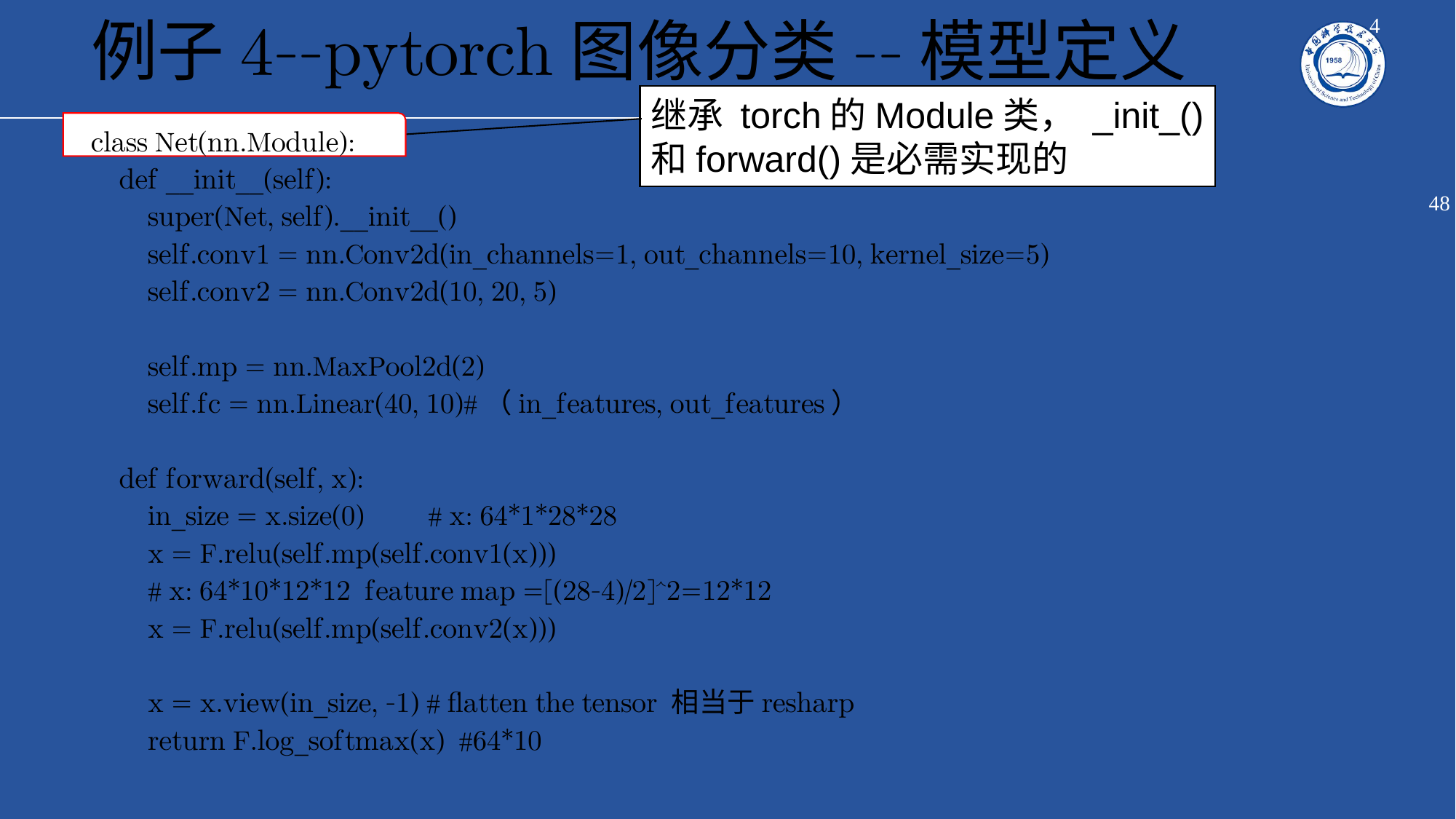

例子4--pytorch图像分类--模型定义
48
48
继承 torch的Module类， _init_()和forward()是必需实现的

class Net(nn.Module):
    def __init__(self):
        super(Net, self).__init__()
        self.conv1 = nn.Conv2d(in_channels=1, out_channels=10, kernel_size=5)
        self.conv2 = nn.Conv2d(10, 20, 5)

        self.mp = nn.MaxPool2d(2)
        self.fc = nn.Linear(40, 10)#（in_features, out_features）

    def forward(self, x):
        in_size = x.size(0)         # x: 64*1*28*28
        x = F.relu(self.mp(self.conv1(x)))
        # x: 64*10*12*12  feature map =[(28-4)/2]^2=12*12
        x = F.relu(self.mp(self.conv2(x)))

        x = x.view(in_size, -1) # flatten the tensor 相当于resharp
        return F.log_softmax(x)  #64*10
48